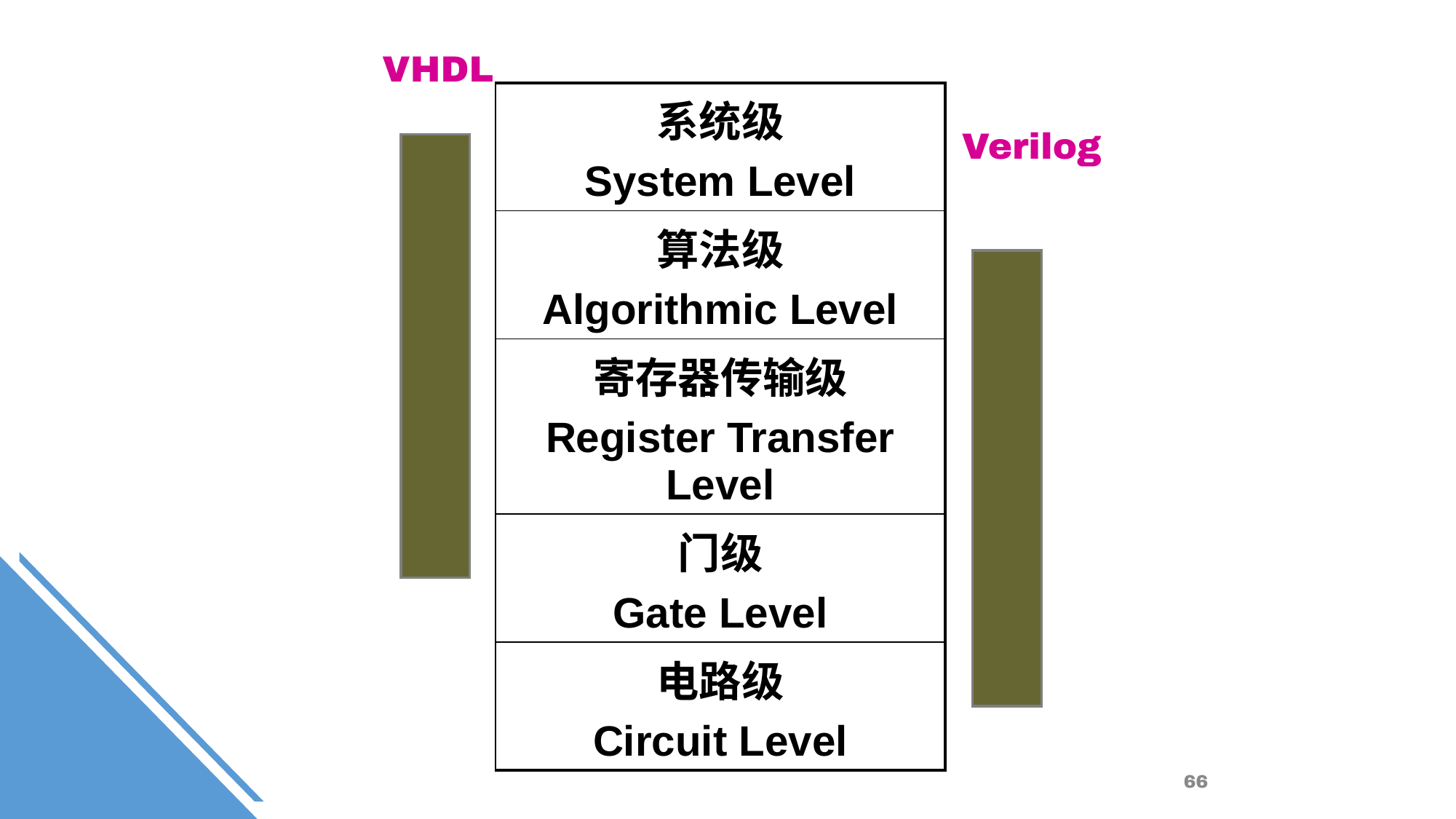

VHDL
| 系统级 System Level |
| --- |
| 算法级 Algorithmic Level |
| 寄存器传输级 Register Transfer Level |
| 门级 Gate Level |
| 电路级 Circuit Level |
Verilog

66